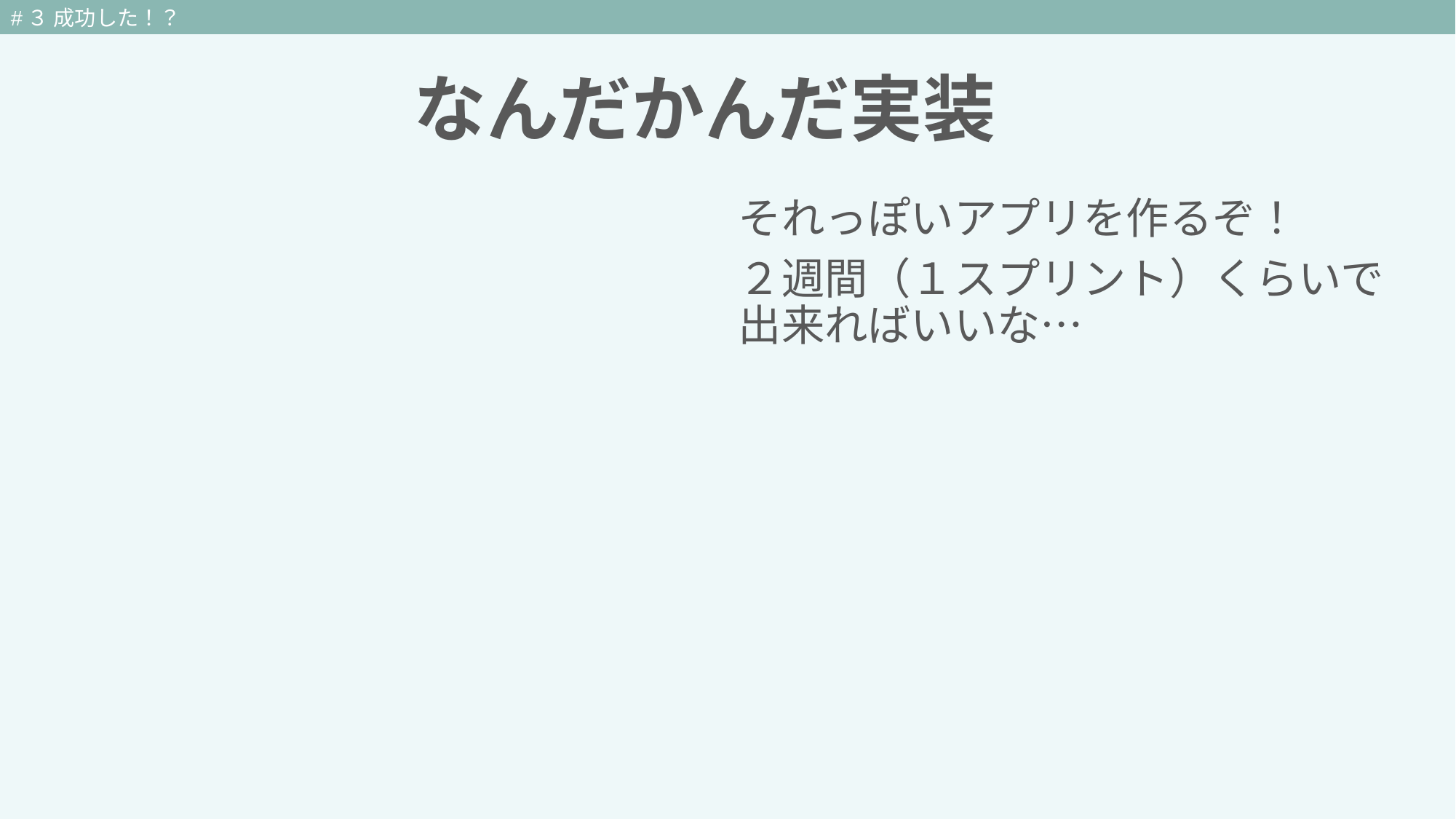

#３ 成功した！？
 なんだかんだ実装

それっぽいアプリを作るぞ！
２週間（１スプリント）くらいで出来ればいいな…